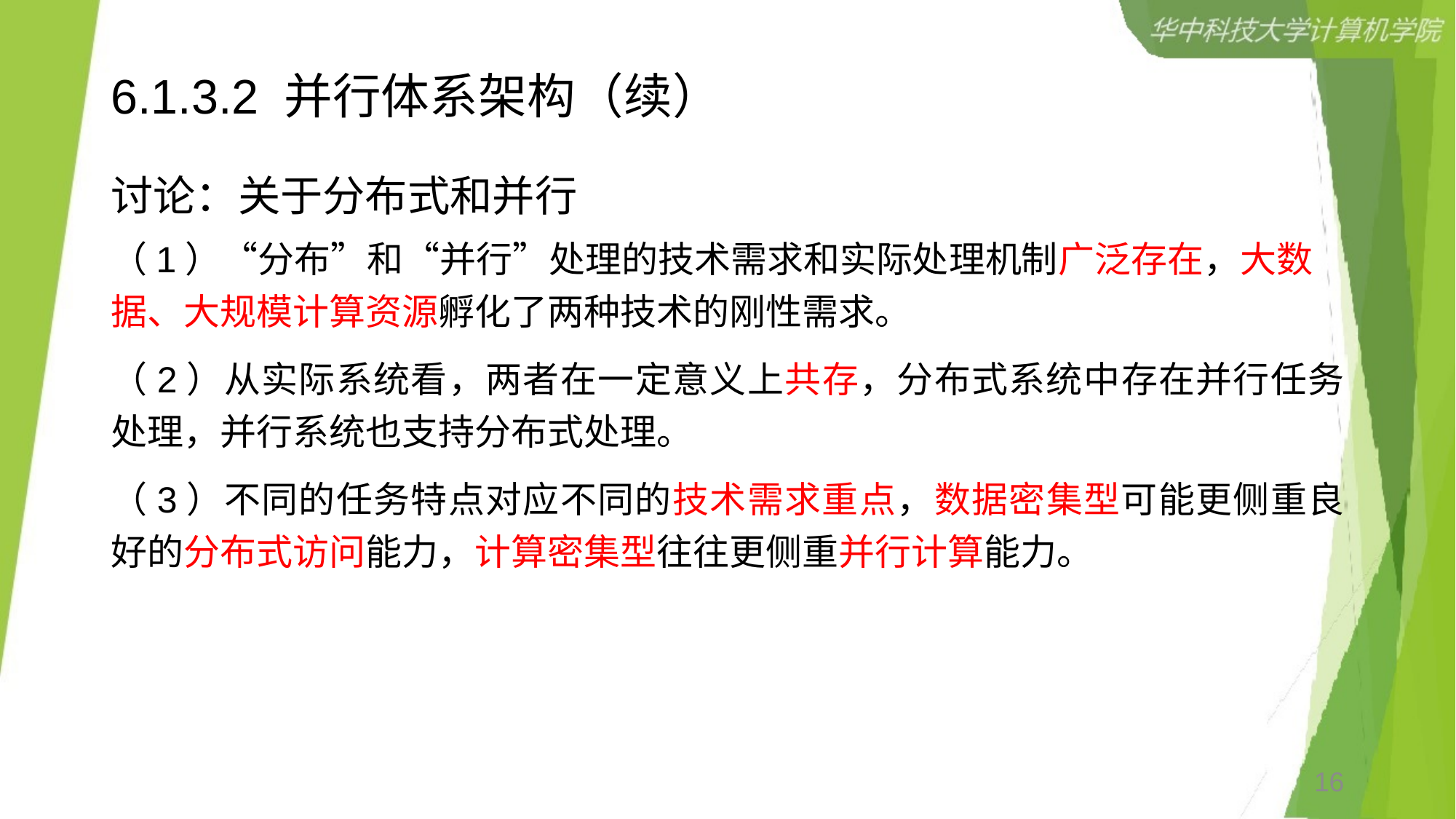

# 6.1.3.2 并行体系架构（续）
讨论：关于分布式和并行
（1）“分布”和“并行”处理的技术需求和实际处理机制广泛存在，大数据、大规模计算资源孵化了两种技术的刚性需求。
（2）从实际系统看，两者在一定意义上共存，分布式系统中存在并行任务处理，并行系统也支持分布式处理。
（3）不同的任务特点对应不同的技术需求重点，数据密集型可能更侧重良好的分布式访问能力，计算密集型往往更侧重并行计算能力。

16